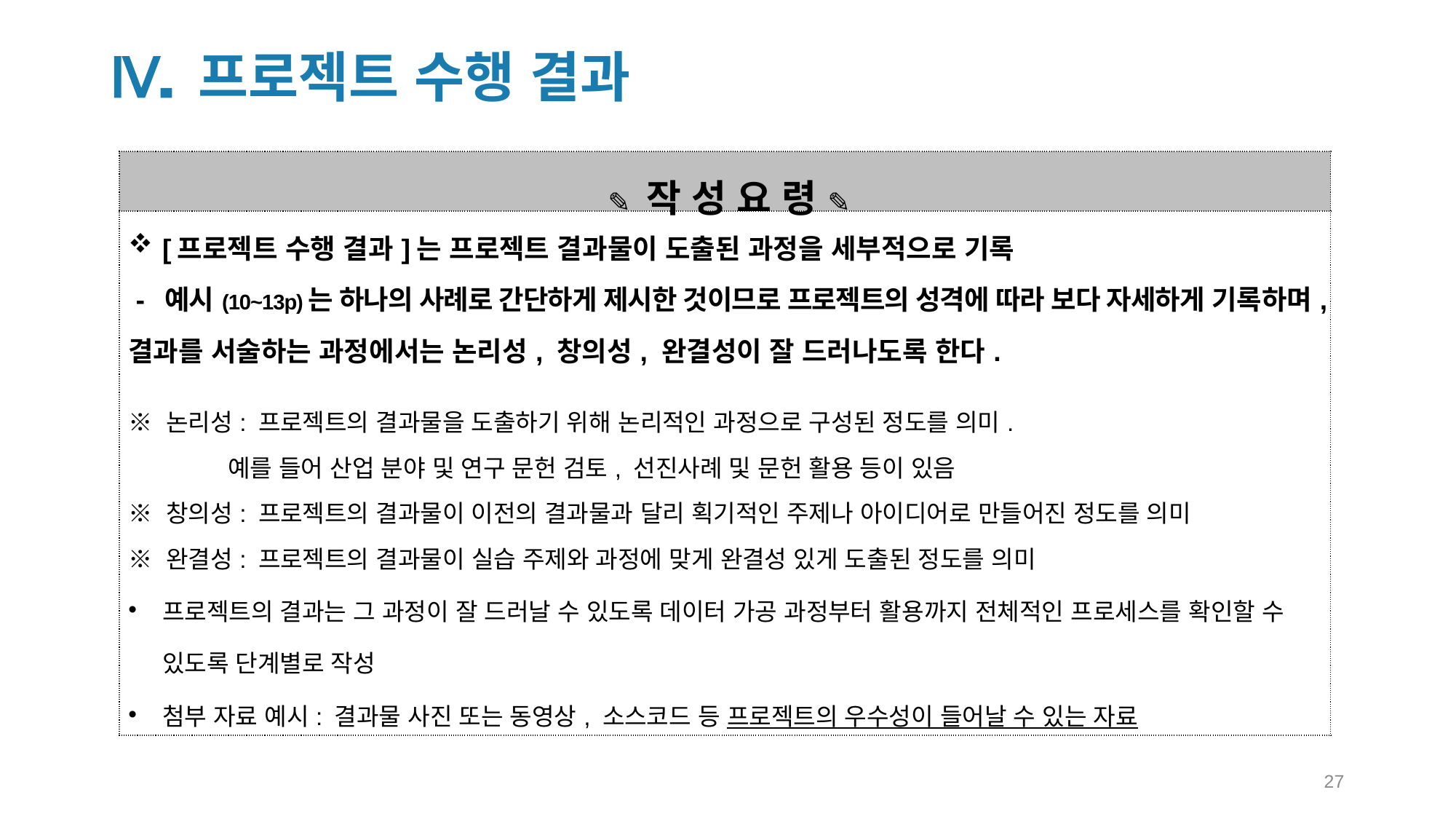

Ⅳ. 프로젝트 수행 결과
| ✎ 작 성 요 령 ✎ |
| --- |
| [프로젝트 수행 결과]는 프로젝트 결과물이 도출된 과정을 세부적으로 기록 - 예시(10~13p)는 하나의 사례로 간단하게 제시한 것이므로 프로젝트의 성격에 따라 보다 자세하게 기록하며, 결과를 서술하는 과정에서는 논리성, 창의성, 완결성이 잘 드러나도록 한다. ※ 논리성: 프로젝트의 결과물을 도출하기 위해 논리적인 과정으로 구성된 정도를 의미. 예를 들어 산업 분야 및 연구 문헌 검토, 선진사례 및 문헌 활용 등이 있음 ※ 창의성: 프로젝트의 결과물이 이전의 결과물과 달리 획기적인 주제나 아이디어로 만들어진 정도를 의미 ※ 완결성: 프로젝트의 결과물이 실습 주제와 과정에 맞게 완결성 있게 도출된 정도를 의미 프로젝트의 결과는 그 과정이 잘 드러날 수 있도록 데이터 가공 과정부터 활용까지 전체적인 프로세스를 확인할 수 있도록 단계별로 작성 첨부 자료 예시: 결과물 사진 또는 동영상, 소스코드 등 프로젝트의 우수성이 들어날 수 있는 자료 |
27